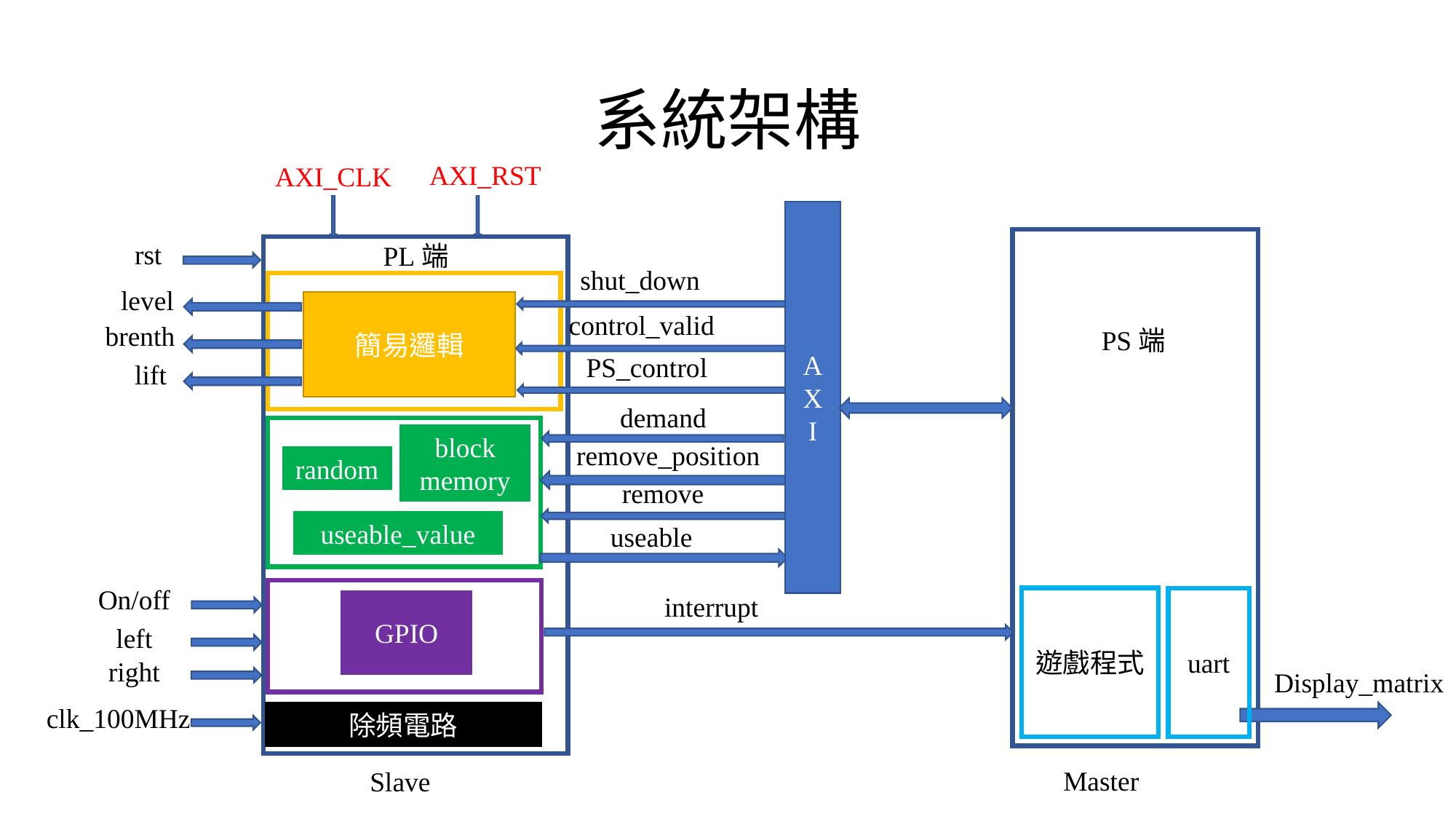

# 系統架構
AXI_RST
AXI_CLK
AX
I

rst
PL端

shut_down

level
簡易邏輯

control_valid
brenth
PS端

PS_control
lift

demand

block
memory

remove_position
random
remove

useable_value
useable

On/off

interrupt
遊戲程式
uart
GPIO

left

right
Display_matrix

clk_100MHz
除頻電路

Master
Slave